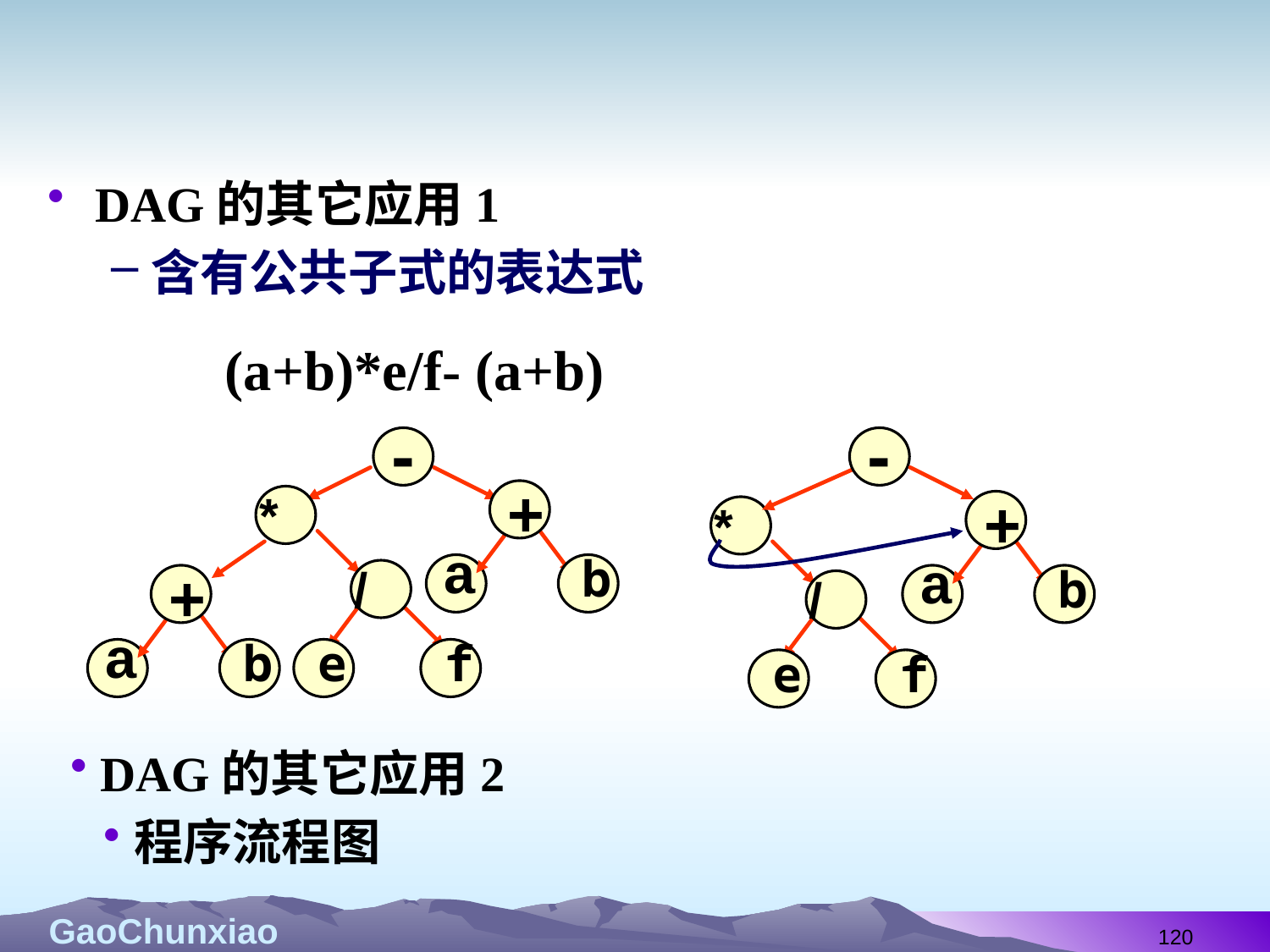

#
DAG的其它应用1
含有公共子式的表达式
            (a+b)*e/f- (a+b)
 -

 +

 a

 b

 *

 +

 a

 b

 /

 e

 f

 -

 +

 a

 b

 *

 /

 e

 f

DAG的其它应用2
程序流程图
120